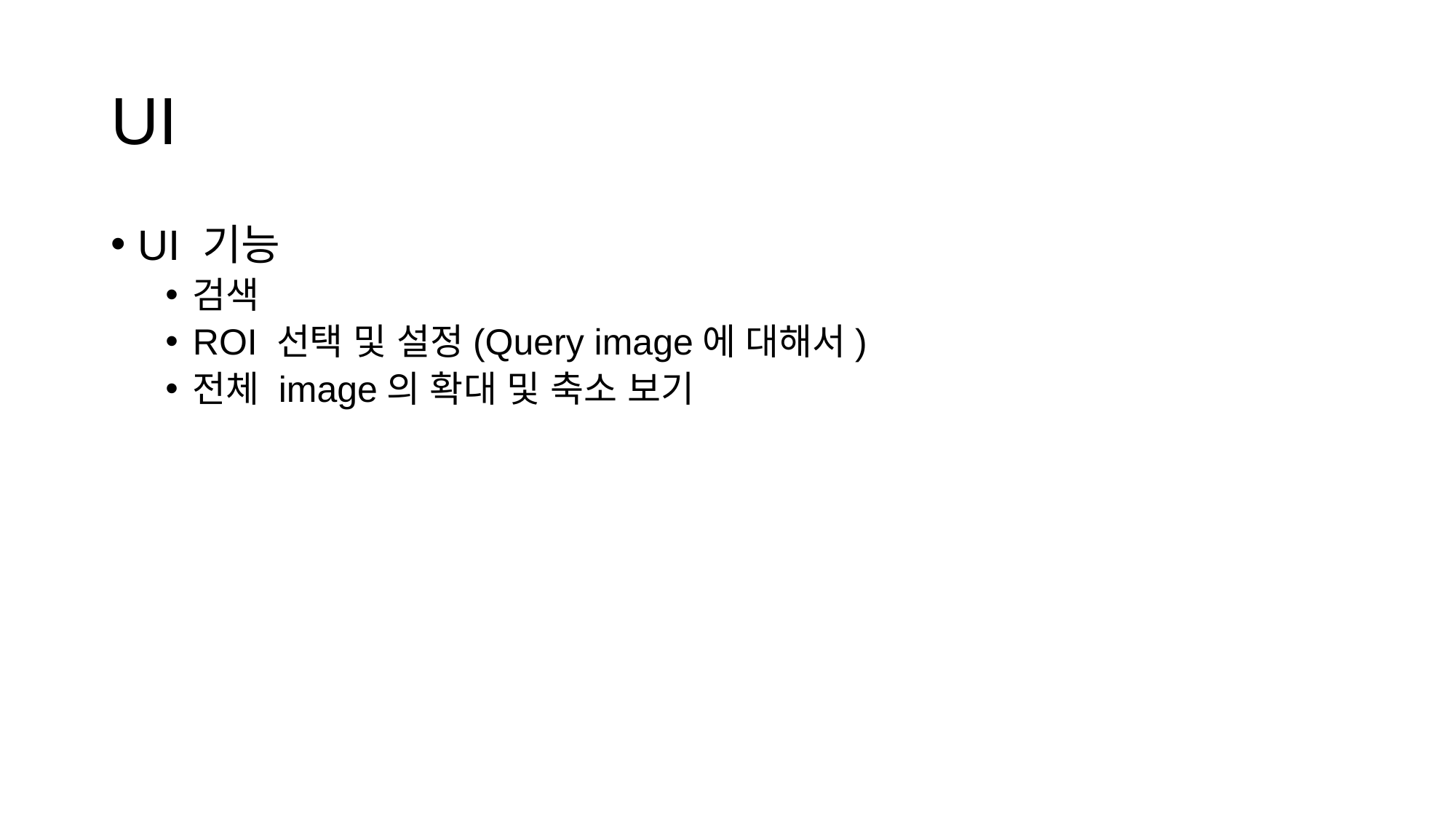

# UI
UI 기능
검색
ROI 선택 및 설정(Query image에 대해서)
전체 image의 확대 및 축소 보기